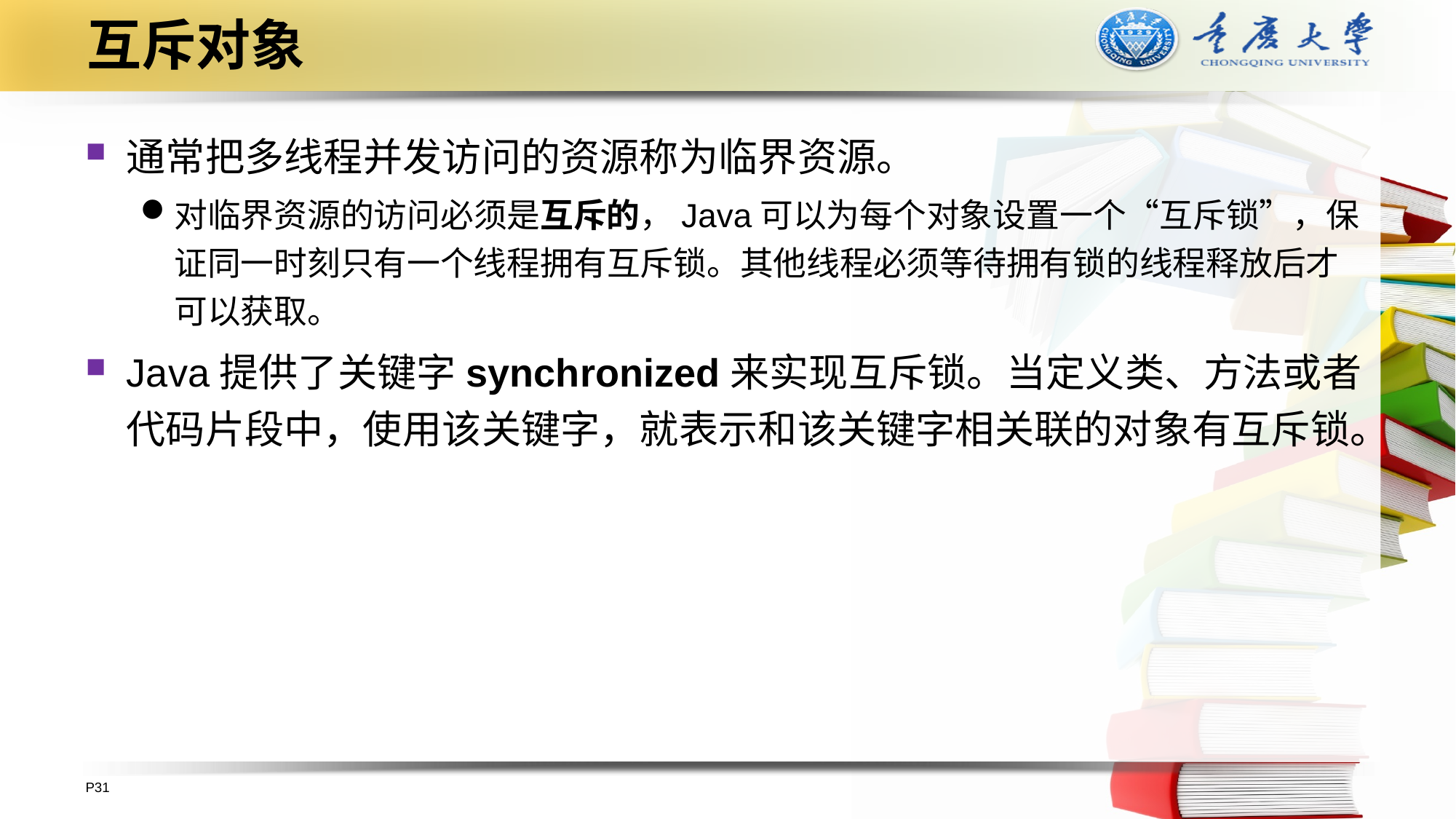

# 互斥对象
通常把多线程并发访问的资源称为临界资源。
对临界资源的访问必须是互斥的，Java可以为每个对象设置一个“互斥锁”，保证同一时刻只有一个线程拥有互斥锁。其他线程必须等待拥有锁的线程释放后才可以获取。
Java提供了关键字synchronized来实现互斥锁。当定义类、方法或者代码片段中，使用该关键字，就表示和该关键字相关联的对象有互斥锁。

P31